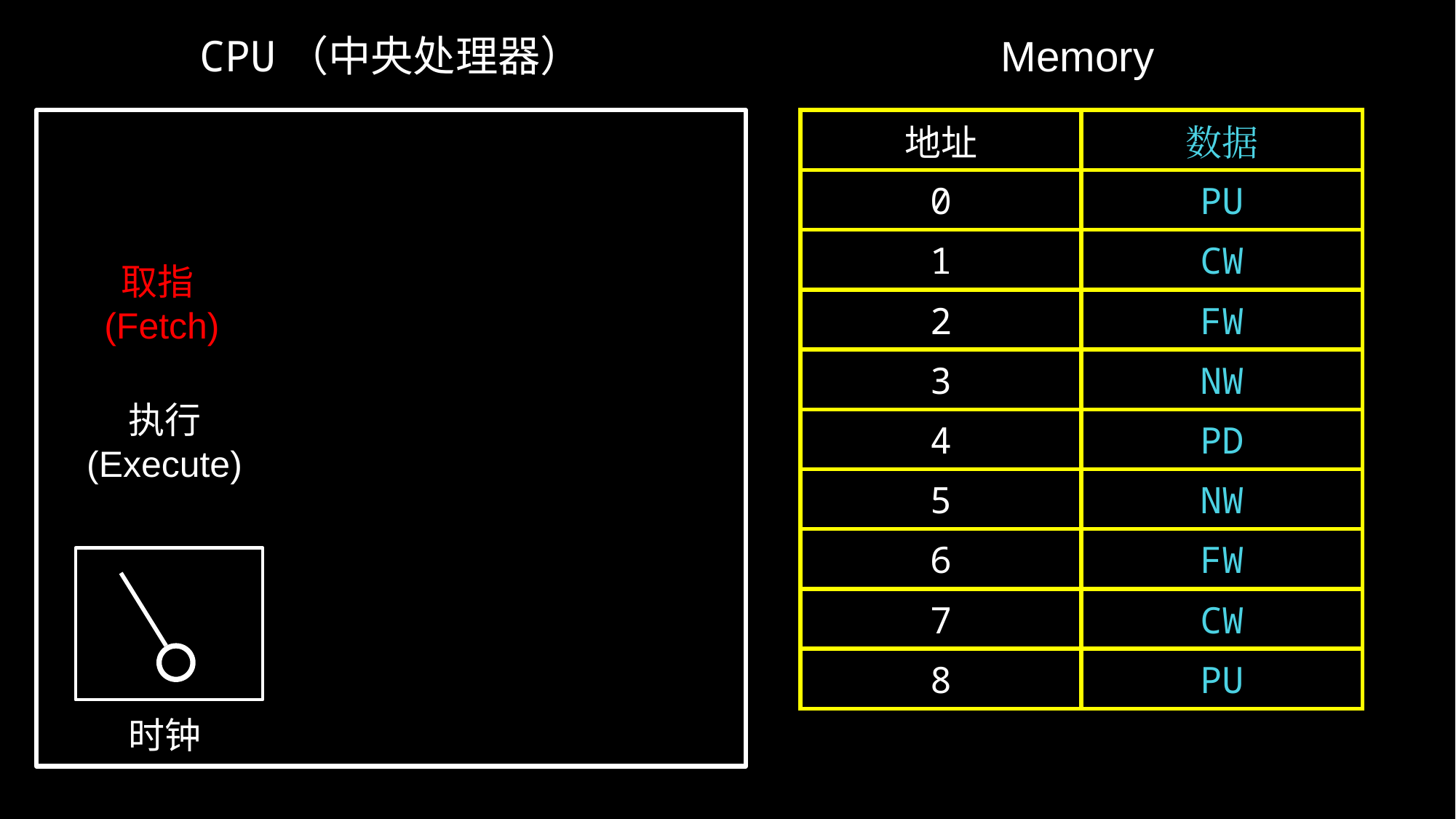

CPU（中央处理器）
Memory

| 地址 | 数据 |
| --- | --- |
| 0 | PU |
| 1 | CW |
| 2 | FW |
| 3 | NW |
| 4 | PD |
| 5 | NW |
| 6 | FW |
| 7 | CW |
| 8 | PU |
取指(Fetch)
执行
(Execute)

时钟